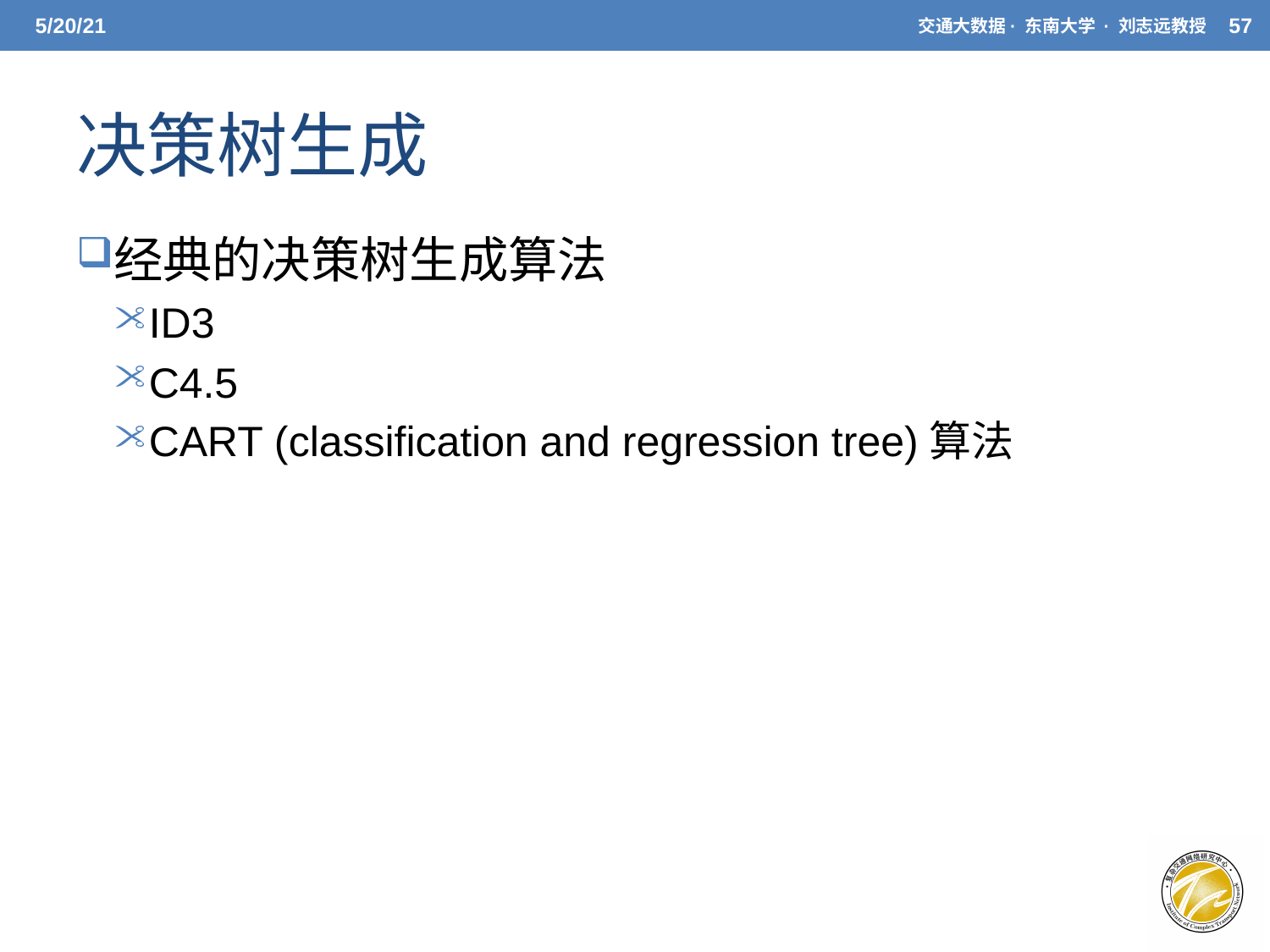

5/20/21
交通大数据· 东南大学 · 刘志远教授
57
# 决策树生成
经典的决策树生成算法
ID3
C4.5
CART (classification and regression tree)算法